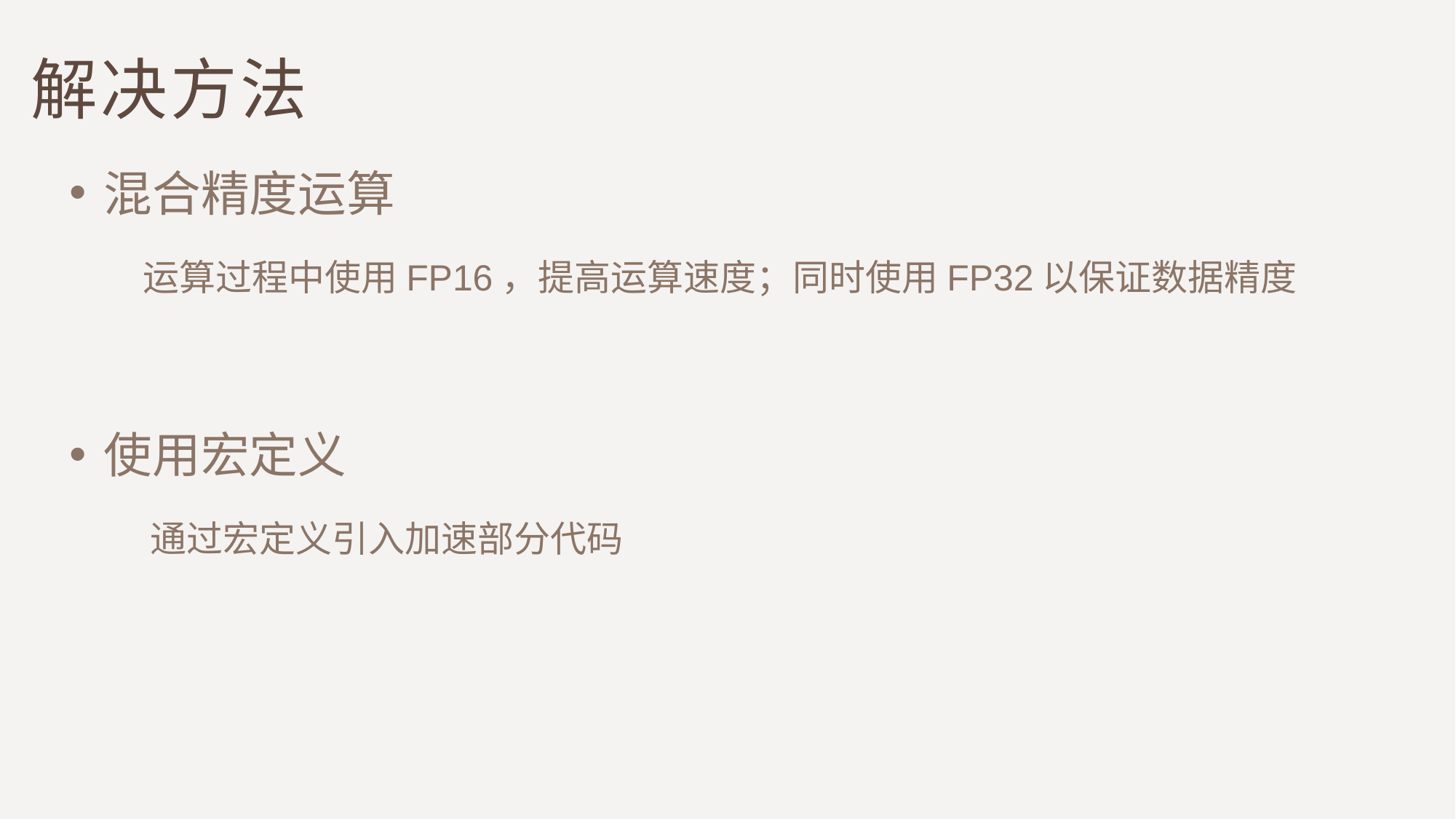

解决方法
混合精度运算
运算过程中使用FP16，提高运算速度；同时使用FP32以保证数据精度
使用宏定义
通过宏定义引入加速部分代码